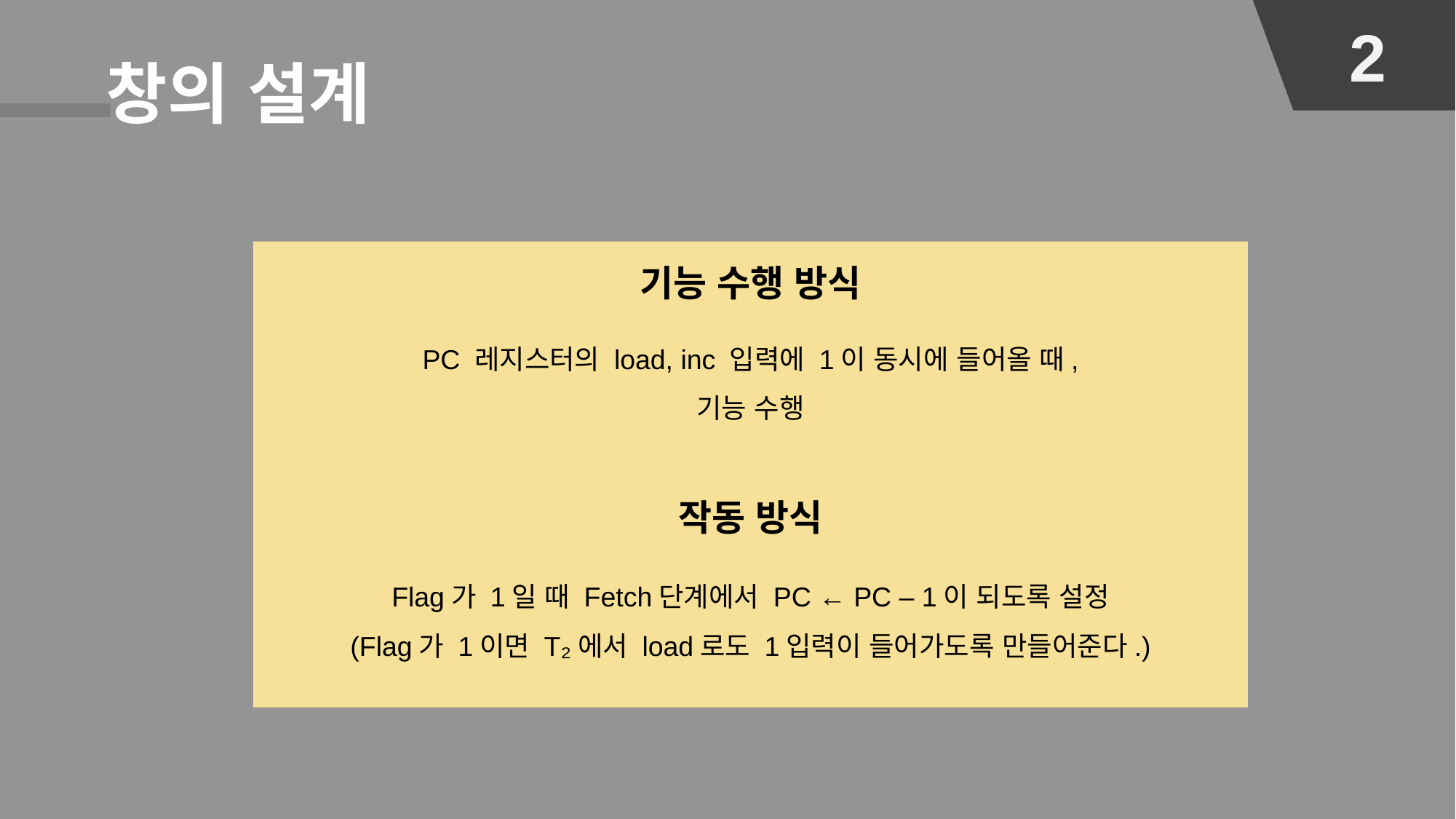

창의 설계
기능 수행 방식

PC 레지스터의 load, inc 입력에 1이 동시에 들어올 때,
기능 수행

작동 방식

Flag가 1일 때 Fetch단계에서 PC ← PC – 1이 되도록 설정
(Flag가 1이면 T₂에서 load로도 1입력이 들어가도록 만들어준다.)